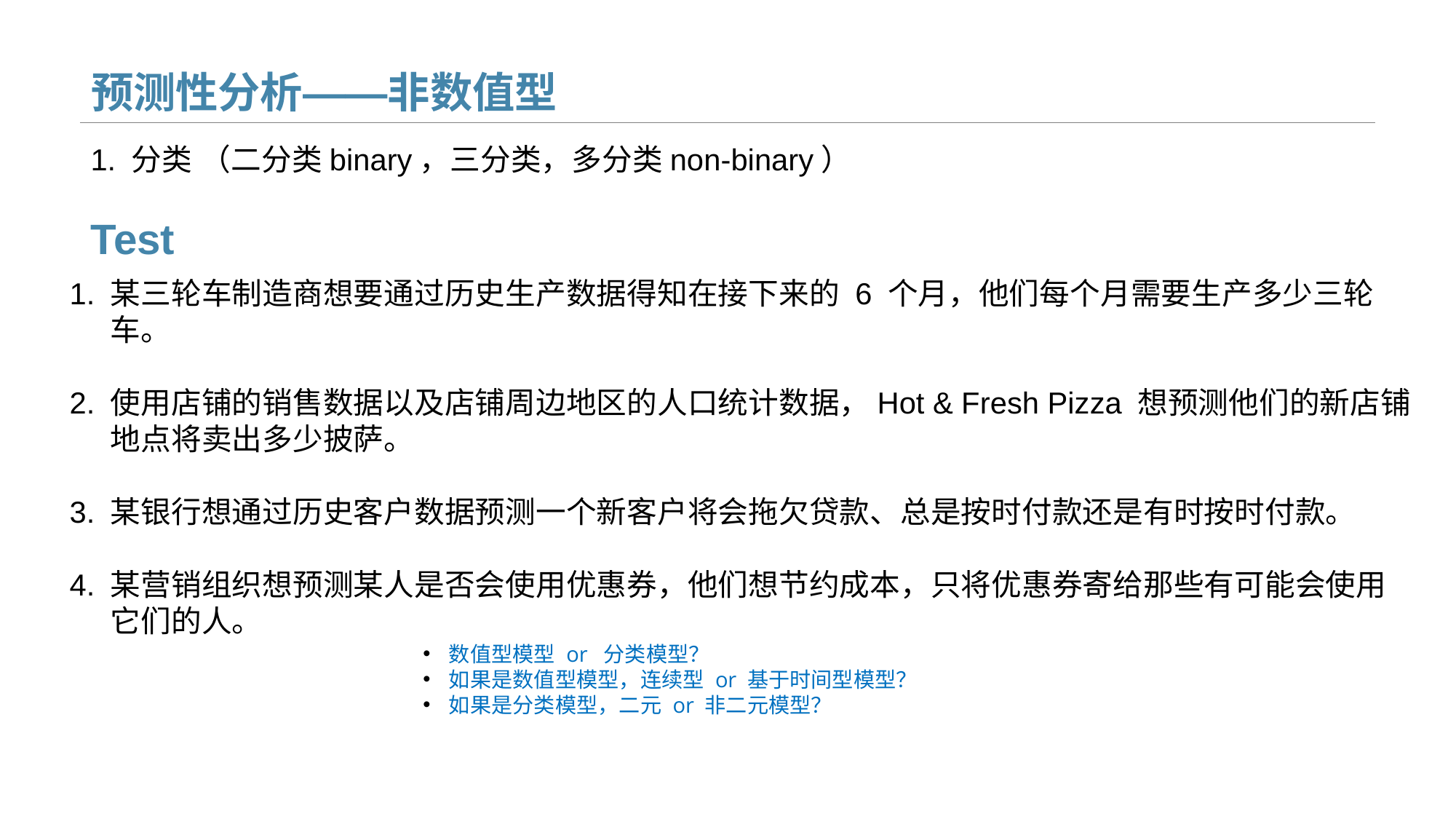

# 预测性分析——非数值型
分类 （二分类binary，三分类，多分类non-binary）
Test
某三轮车制造商想要通过历史生产数据得知在接下来的 6 个月，他们每个月需要生产多少三轮车。

使用店铺的销售数据以及店铺周边地区的人口统计数据，Hot & Fresh Pizza 想预测他们的新店铺地点将卖出多少披萨。

某银行想通过历史客户数据预测一个新客户将会拖欠贷款、总是按时付款还是有时按时付款。

某营销组织想预测某人是否会使用优惠券，他们想节约成本，只将优惠券寄给那些有可能会使用它们的人。
数值型模型 or  分类模型？
如果是数值型模型，连续型 or 基于时间型模型？
如果是分类模型，二元 or 非二元模型？